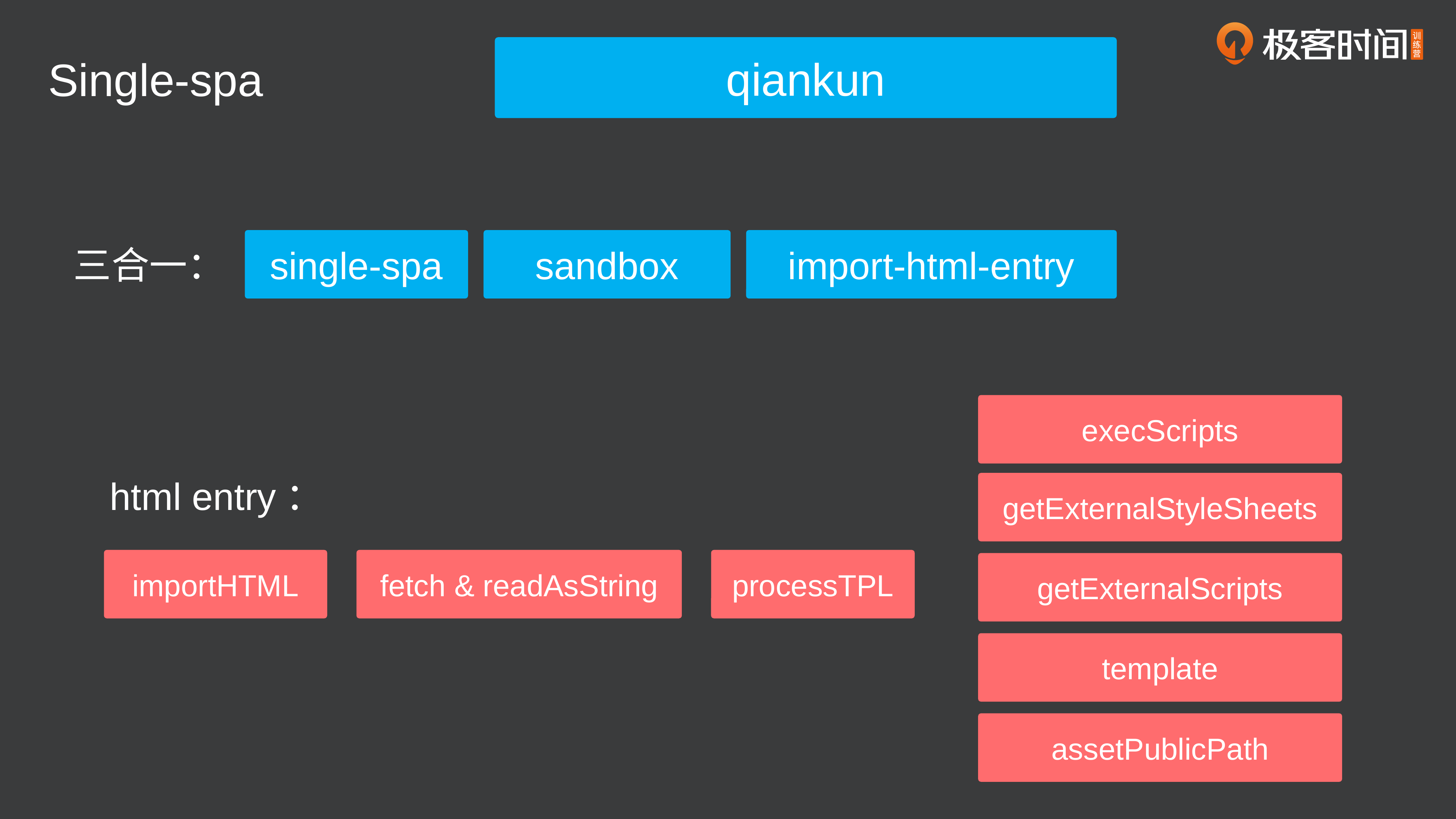

qiankun
Single-spa

single-spa
sandbox
import-html-entry
三合一：
execScripts
html entry：
getExternalStyleSheets
importHTML
fetch & readAsString
processTPL
getExternalScripts
template
assetPublicPath